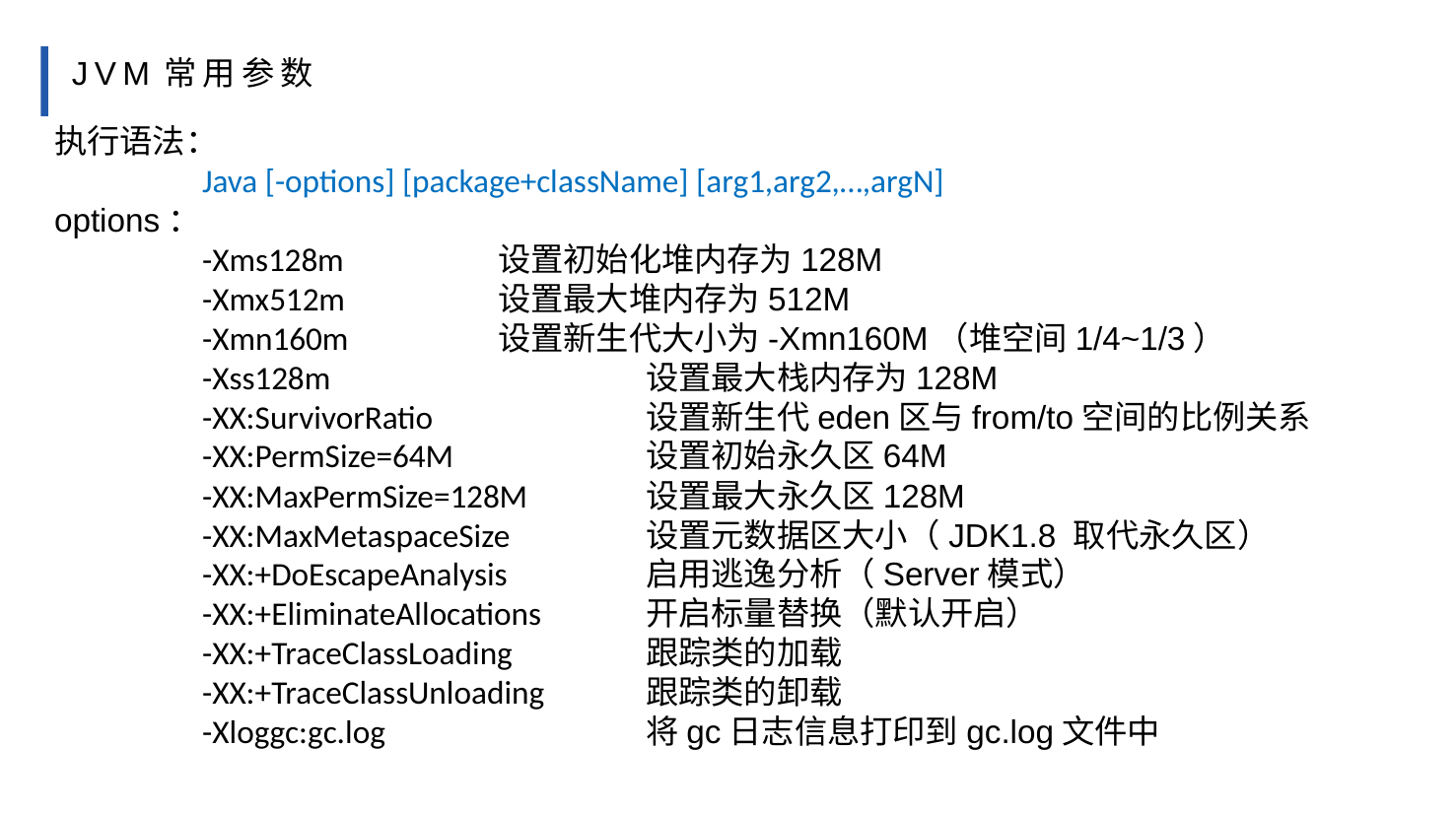

JVM常用参数
执行语法：
	Java [-options] [package+className] [arg1,arg2,…,argN]
options：
	-Xms128m		设置初始化堆内存为128M
	-Xmx512m		设置最大堆内存为512M
	-Xmn160m		设置新生代大小为-Xmn160M（堆空间1/4~1/3）
	-Xss128m			设置最大栈内存为128M
	-XX:SurvivorRatio		设置新生代eden区与from/to空间的比例关系
	-XX:PermSize=64M		设置初始永久区64M
	-XX:MaxPermSize=128M	设置最大永久区128M
	-XX:MaxMetaspaceSize	设置元数据区大小（JDK1.8 取代永久区）
	-XX:+DoEscapeAnalysis	启用逃逸分析（Server模式）
	-XX:+EliminateAllocations 	开启标量替换（默认开启）
	-XX:+TraceClassLoading 	跟踪类的加载
	-XX:+TraceClassUnloading 	跟踪类的卸载
	-Xloggc:gc.log		将gc日志信息打印到gc.log文件中